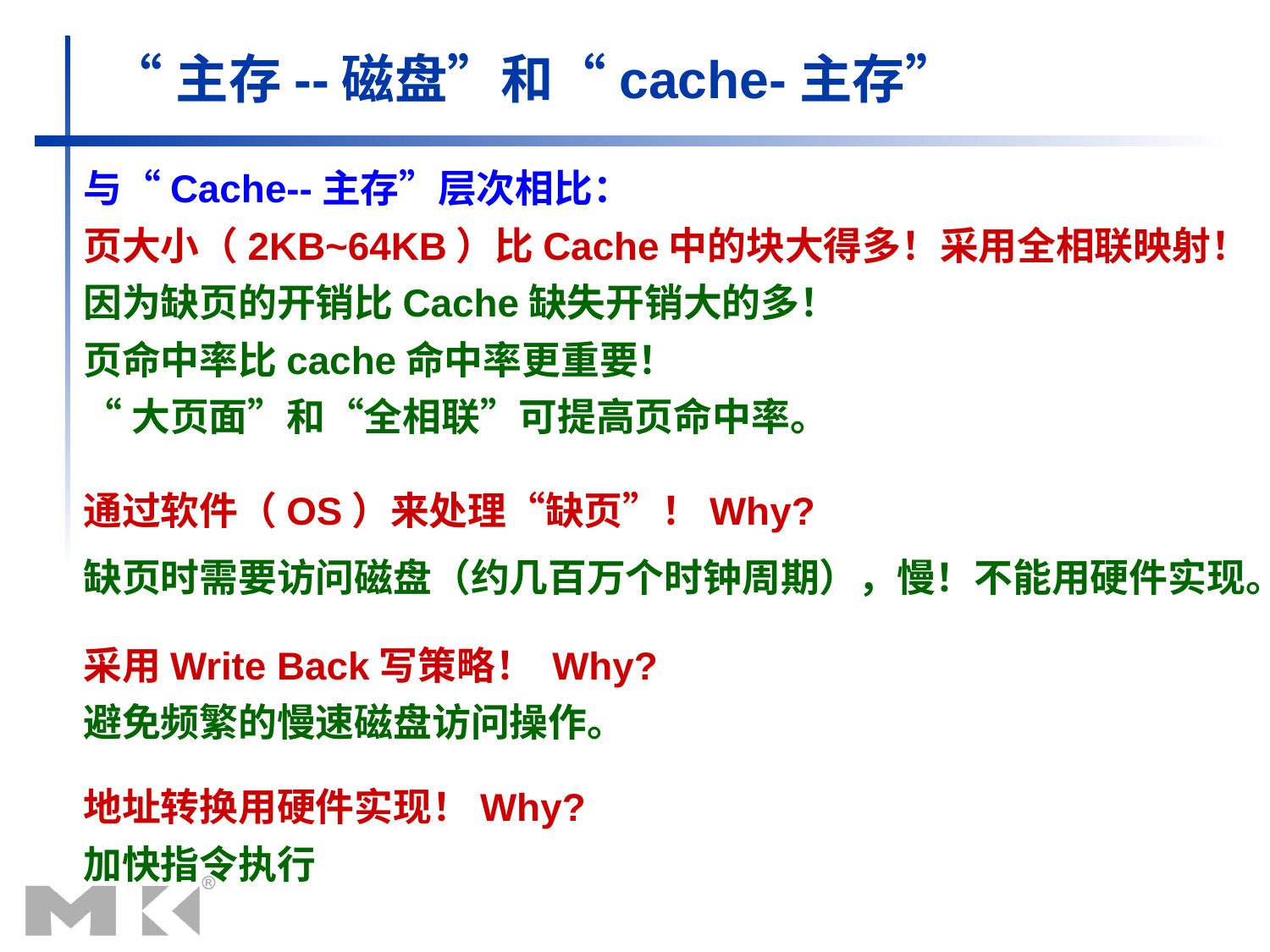

# “主存--磁盘”和“cache-主存”
与“Cache--主存”层次相比：
页大小（2KB~64KB）比Cache中的块大得多！采用全相联映射！
因为缺页的开销比Cache缺失开销大的多！
页命中率比cache命中率更重要！
“大页面”和“全相联”可提高页命中率。

通过软件（OS）来处理“缺页”！Why?
缺页时需要访问磁盘（约几百万个时钟周期），慢！不能用硬件实现。

采用Write Back写策略！ Why?
避免频繁的慢速磁盘访问操作。

地址转换用硬件实现！Why?
加快指令执行